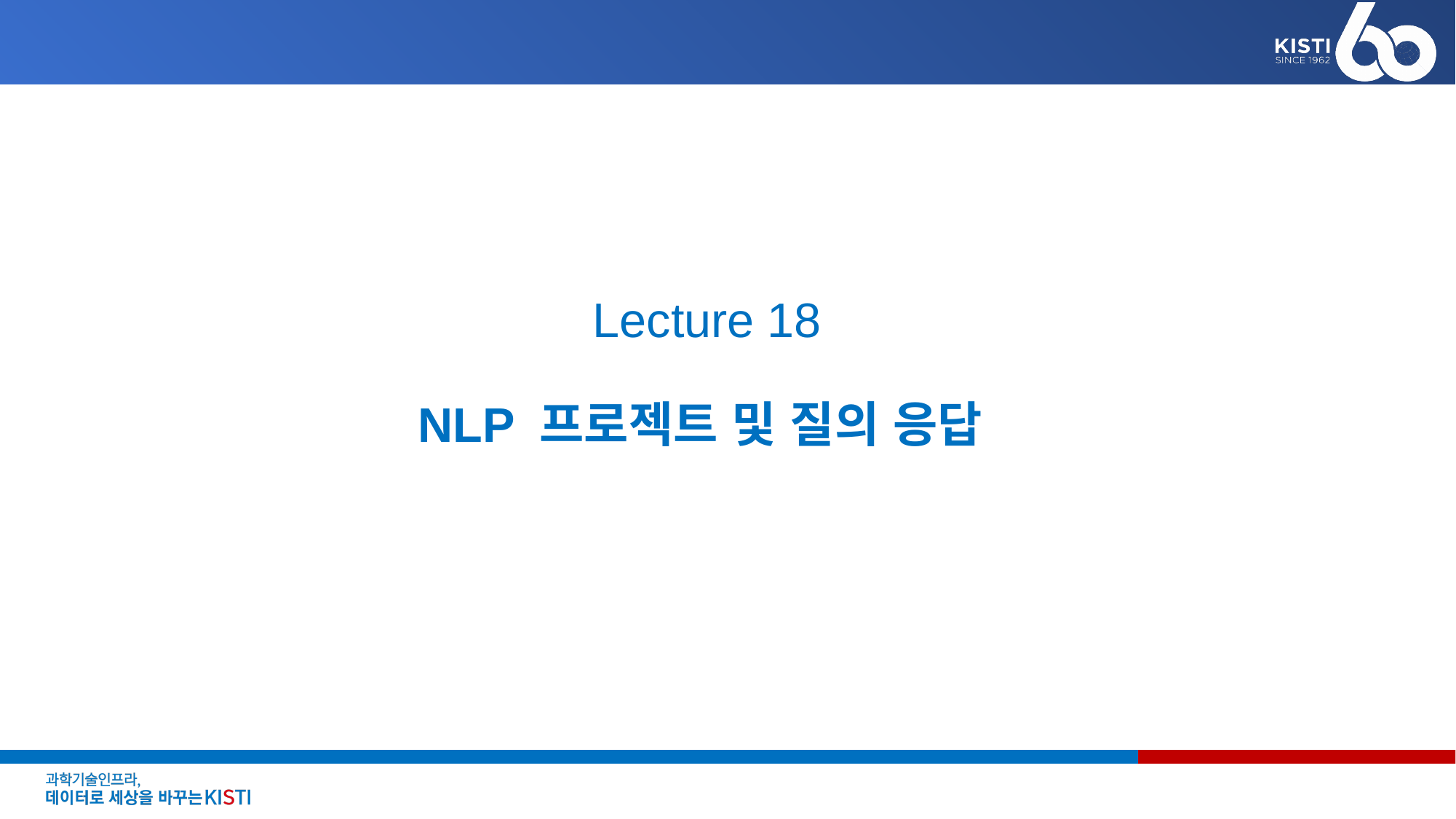

# Lecture 18 NLP 프로젝트 및 질의 응답